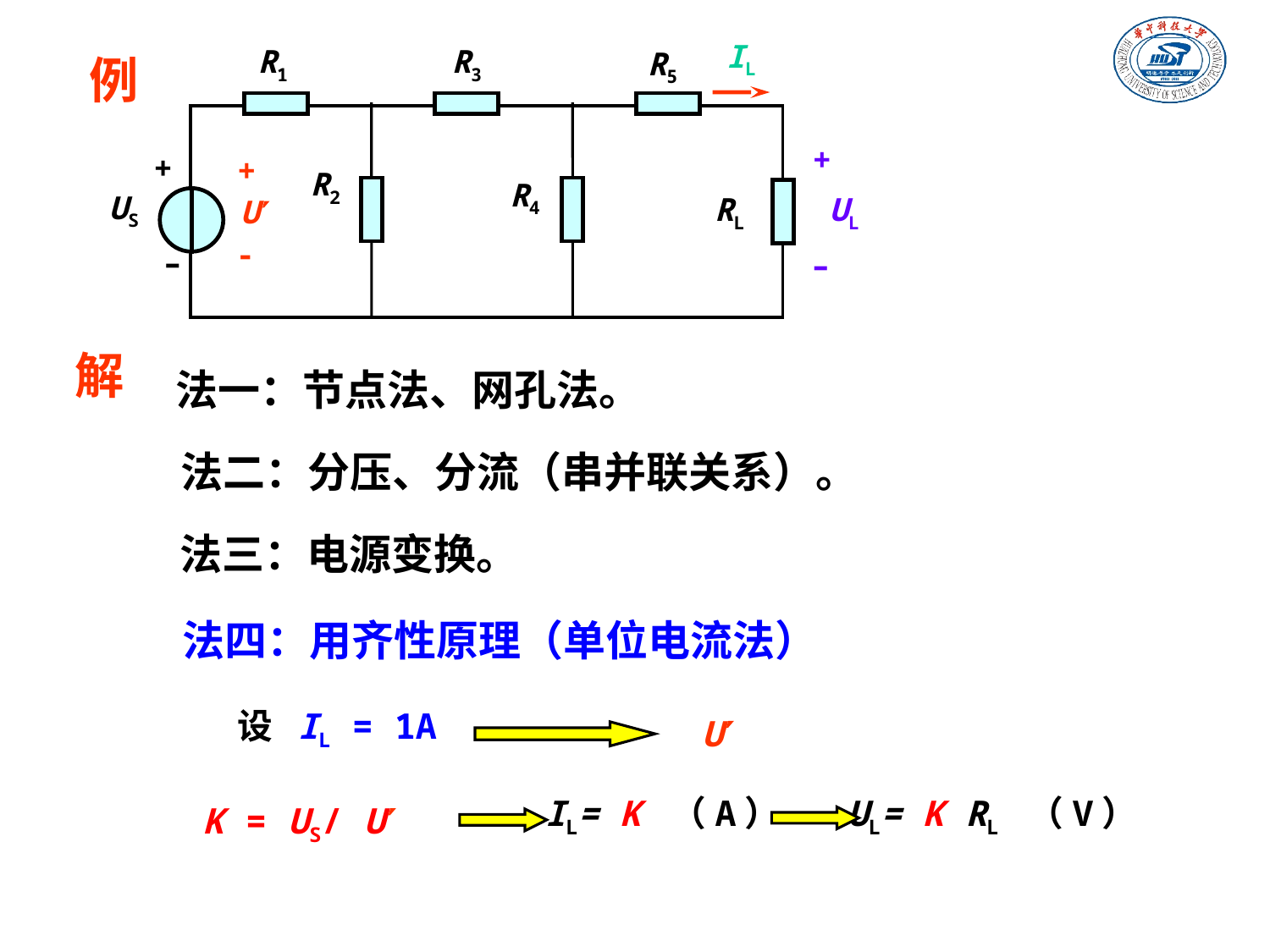

IL
R1
R3
R5
例

+
UL
–
+
+
U′
-
R2
R4
US
RL

–
解
法一：节点法、网孔法。
法二：分压、分流（串并联关系）。
法三：电源变换。
法四：用齐性原理（单位电流法）
设  IL = 1A
U′

IL= K （A）
UL= K RL （V）
K = US/ U′